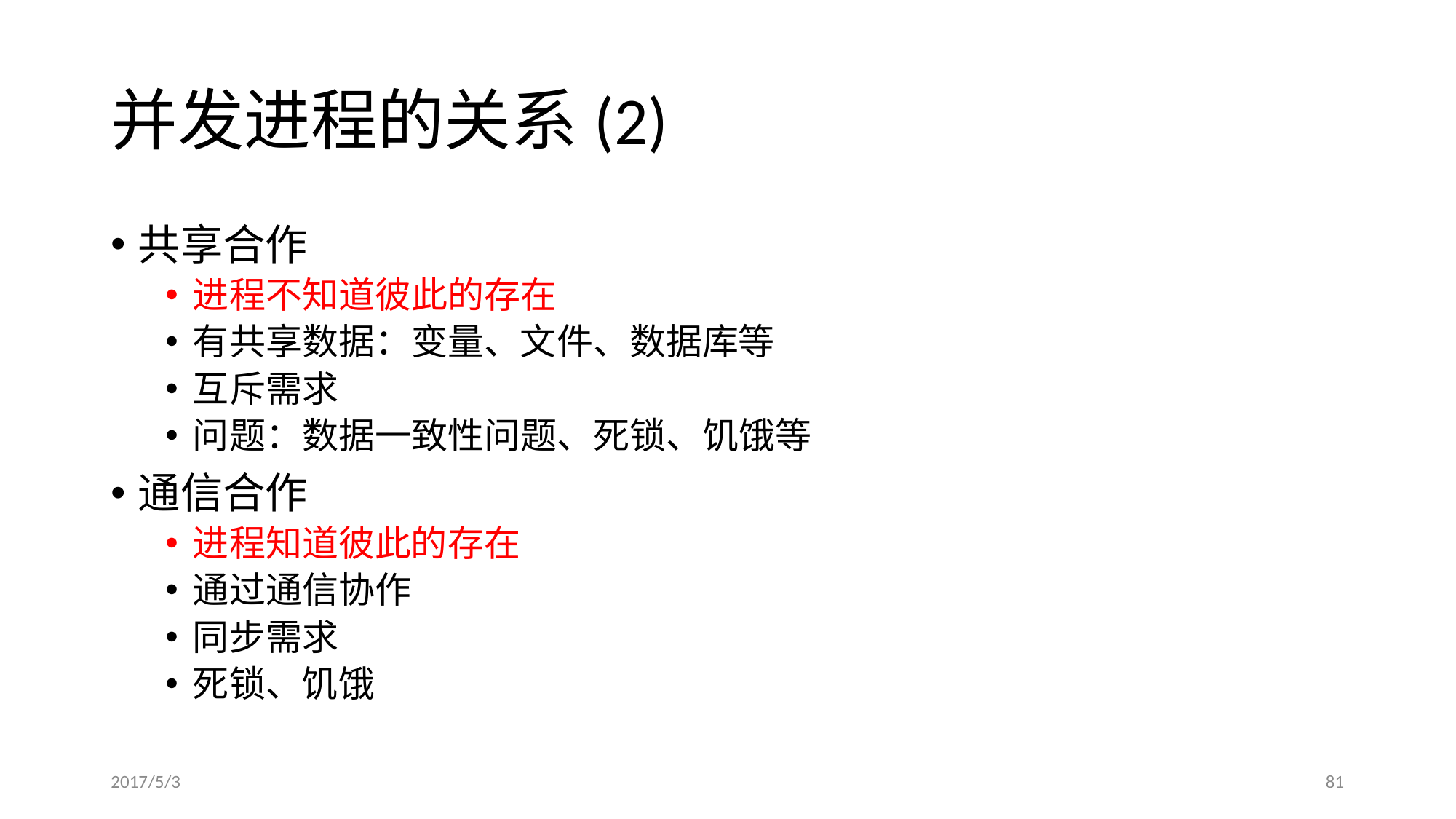

# 并发进程的关系(2)
共享合作
进程不知道彼此的存在
有共享数据：变量、文件、数据库等
互斥需求
问题：数据一致性问题、死锁、饥饿等
通信合作
进程知道彼此的存在
通过通信协作
同步需求
死锁、饥饿
2017/5/3
81